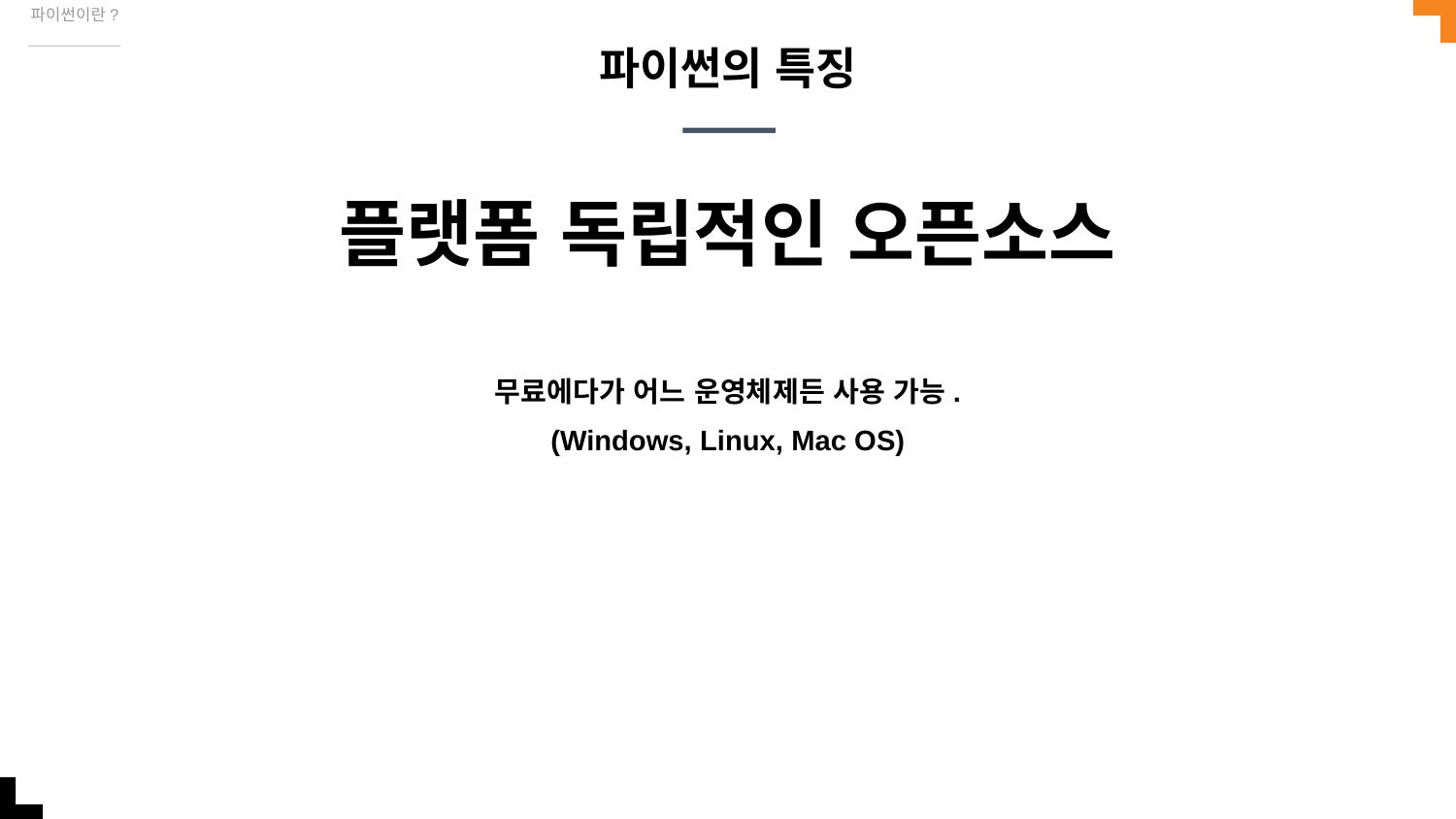

파이썬이란?
파이썬의 특징
플랫폼 독립적인 오픈소스

무료에다가 어느 운영체제든 사용 가능.
(Windows, Linux, Mac OS)